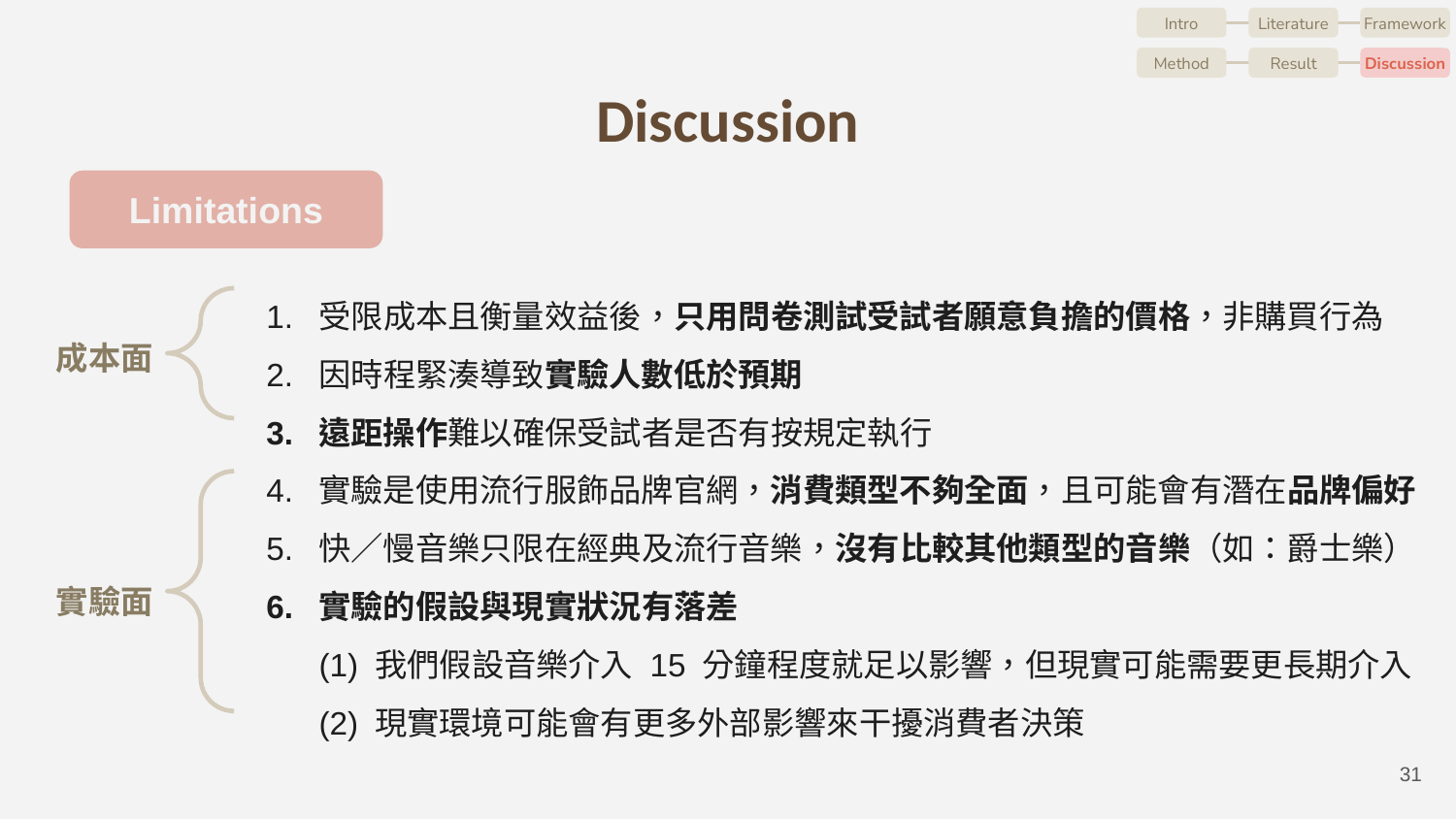

Intro
Literature
Framework
Method
Result
Discussion
# Discussion
Limitations
受限成本且衡量效益後，只用問卷測試受試者願意負擔的價格，非購買行為
因時程緊湊導致實驗人數低於預期
遠距操作難以確保受試者是否有按規定執行
實驗是使用流行服飾品牌官網，消費類型不夠全面，且可能會有潛在品牌偏好
快／慢音樂只限在經典及流行音樂，沒有比較其他類型的音樂（如：爵士樂）
實驗的假設與現實狀況有落差
(1) 我們假設音樂介入 15 分鐘程度就足以影響，但現實可能需要更長期介入
(2) 現實環境可能會有更多外部影響來干擾消費者決策

成本面

實驗面
31